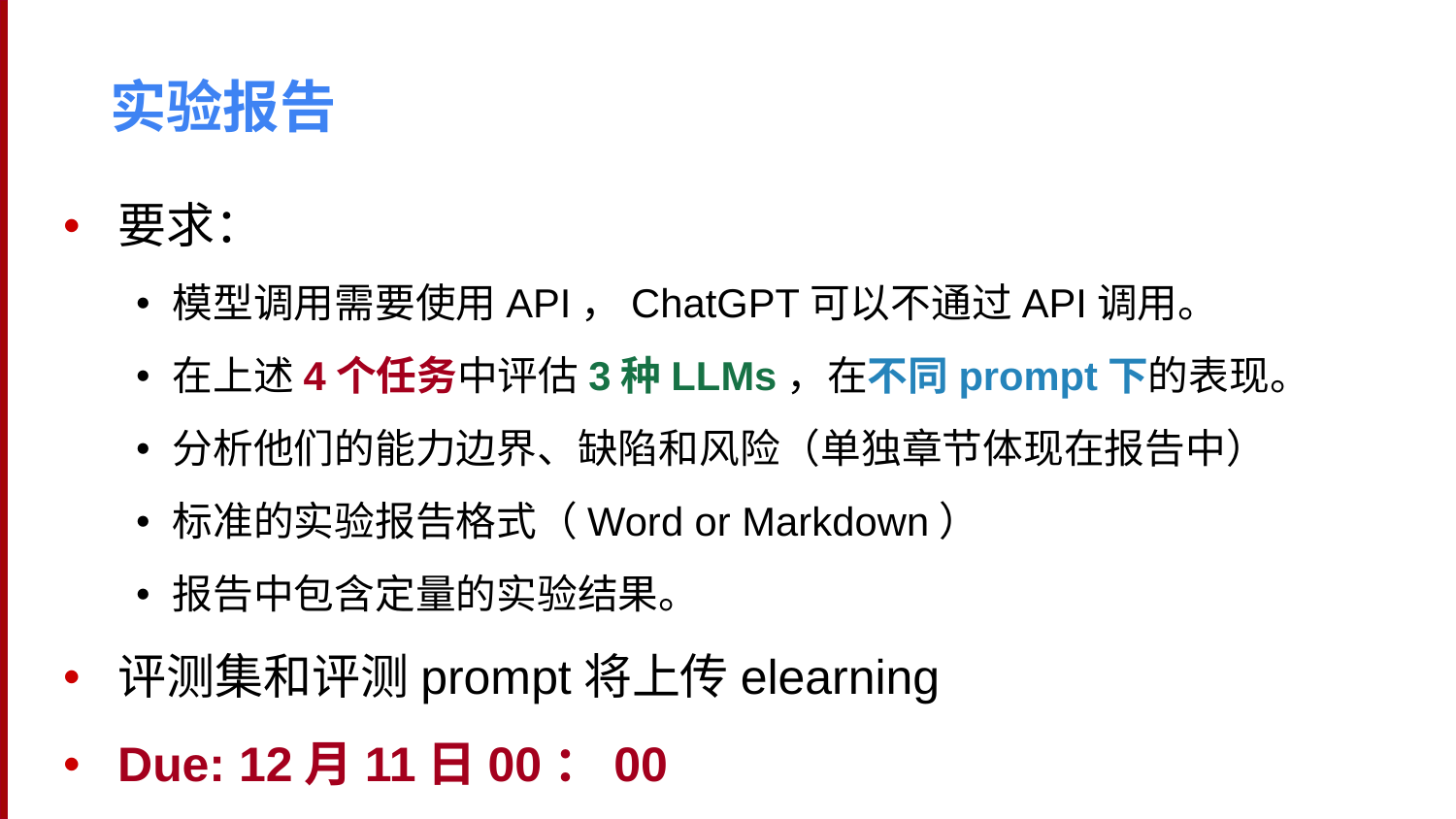

# 实验报告
要求：
模型调用需要使用API，ChatGPT可以不通过API调用。
在上述4个任务中评估3种LLMs，在不同prompt下的表现。
分析他们的能力边界、缺陷和风险（单独章节体现在报告中）
标准的实验报告格式（Word or Markdown）
报告中包含定量的实验结果。
评测集和评测prompt将上传elearning
Due: 12月11日00：00